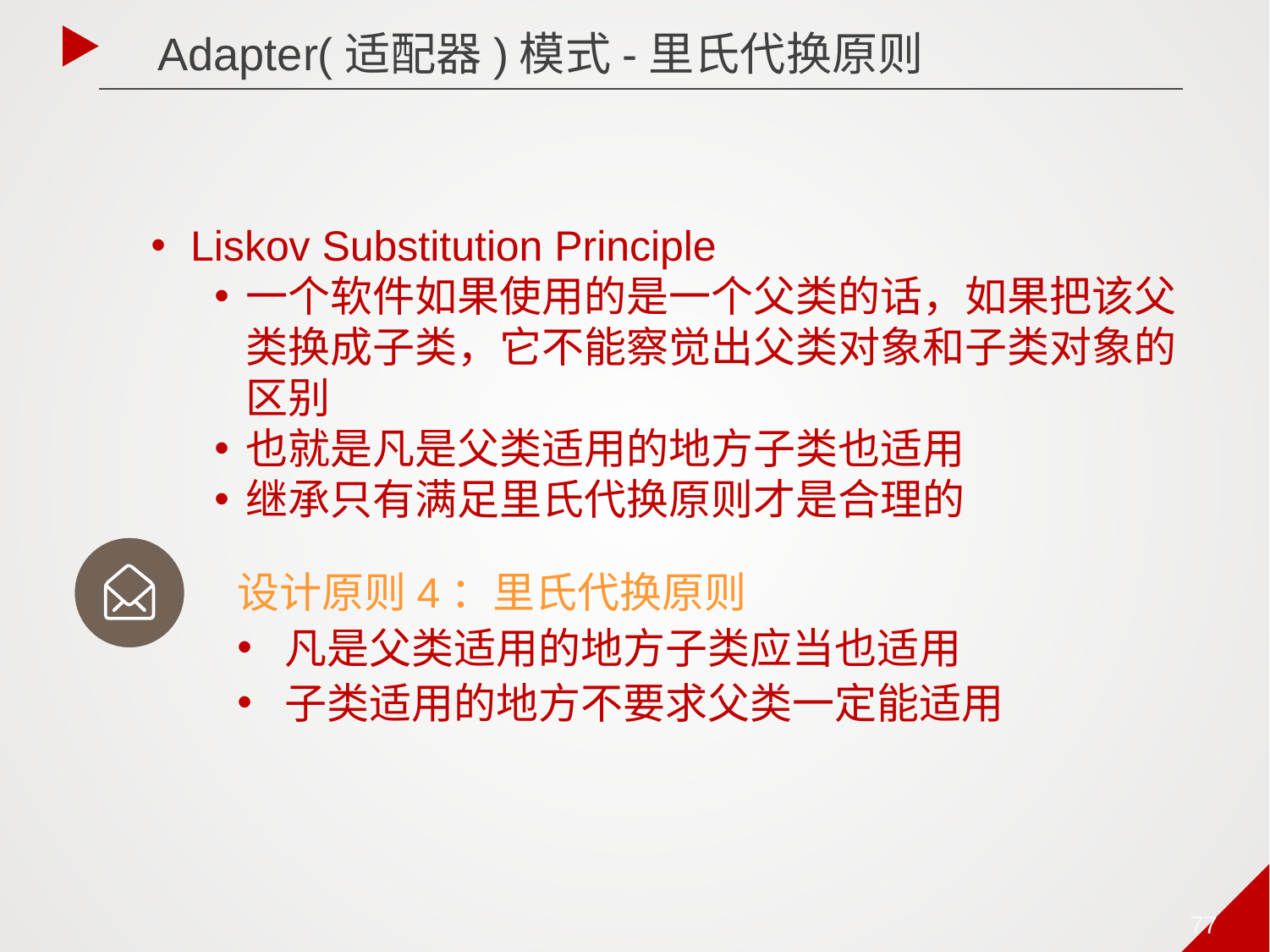

Adapter(适配器)模式-里氏代换原则

Liskov Substitution Principle
一个软件如果使用的是一个父类的话，如果把该父类换成子类，它不能察觉出父类对象和子类对象的区别
也就是凡是父类适用的地方子类也适用
继承只有满足里氏代换原则才是合理的

设计原则4：里氏代换原则
凡是父类适用的地方子类应当也适用
子类适用的地方不要求父类一定能适用